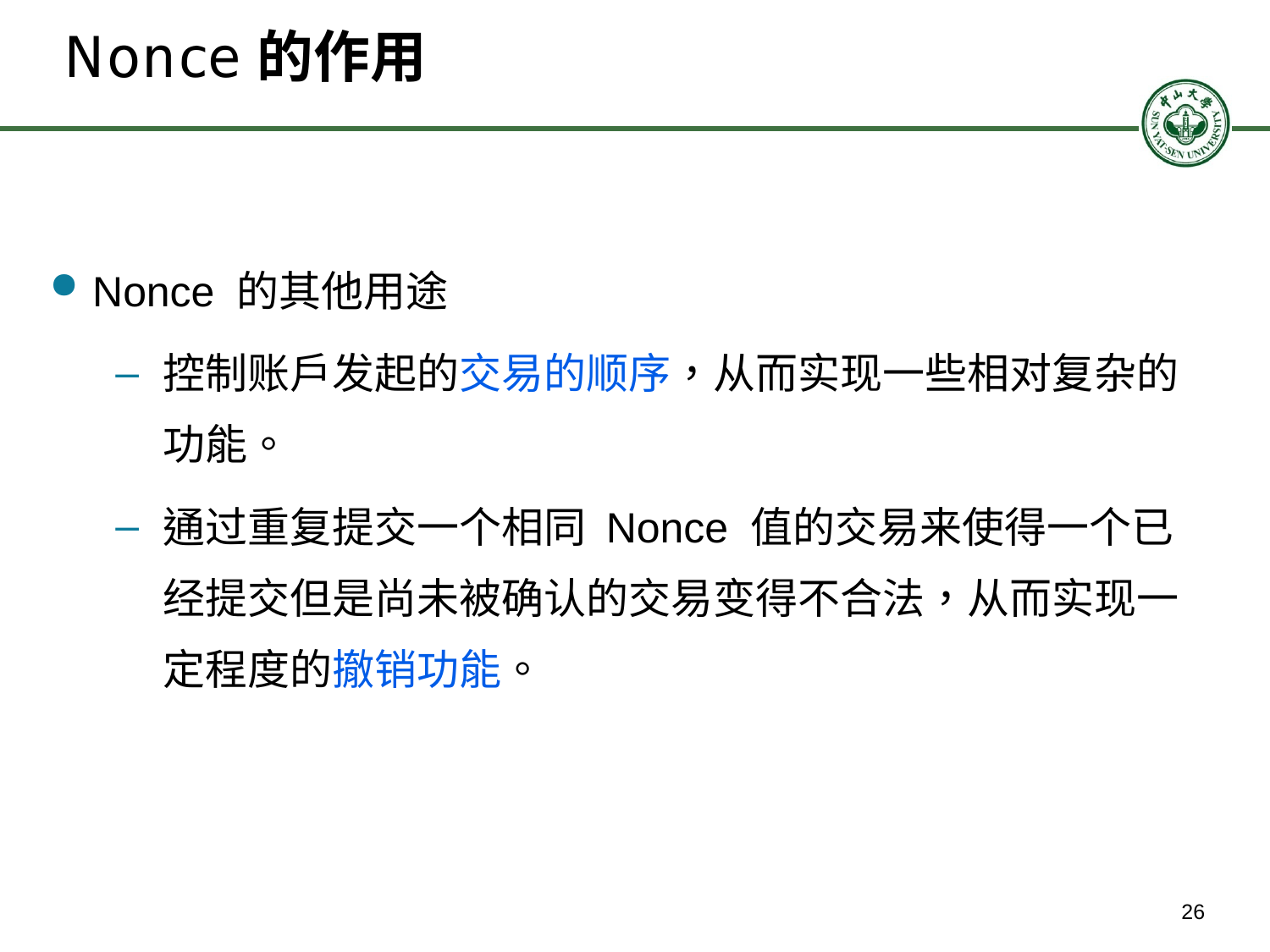

# Nonce的作用
Nonce 的其他用途
控制账户发起的交易的顺序，从而实现一些相对复杂的功能。
通过重复提交一个相同 Nonce 值的交易来使得一个已经提交但是尚未被确认的交易变得不合法，从而实现一定程度的撤销功能。